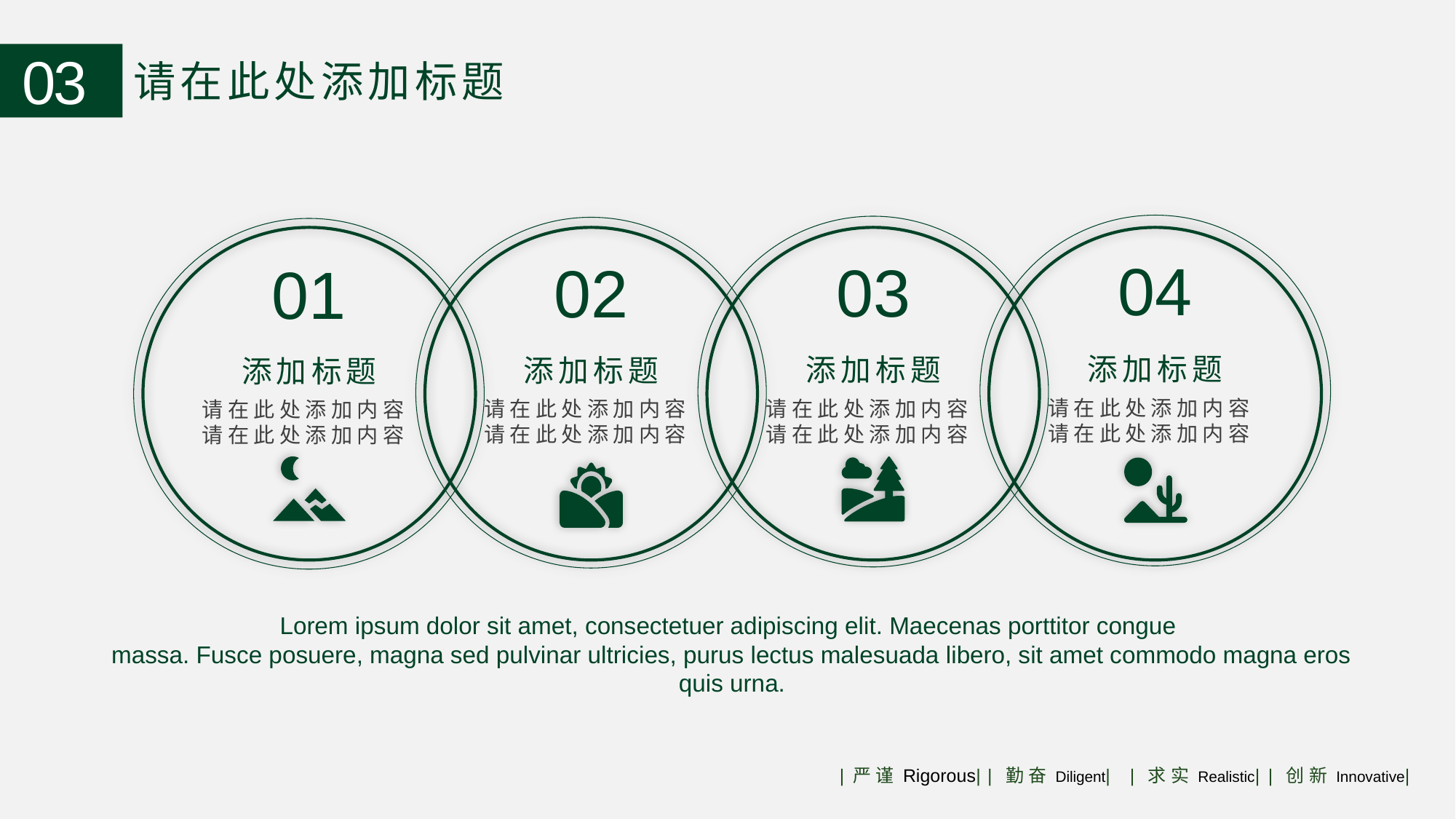

03

请在此处添加标题

04
03
02
01
添加标题
添加标题
添加标题
添加标题
请在此处添加内容请在此处添加内容
请在此处添加内容请在此处添加内容
请在此处添加内容请在此处添加内容
请在此处添加内容请在此处添加内容

Lorem ipsum dolor sit amet, consectetuer adipiscing elit. Maecenas porttitor congue
massa. Fusce posuere, magna sed pulvinar ultricies, purus lectus malesuada libero, sit amet commodo magna eros quis urna.